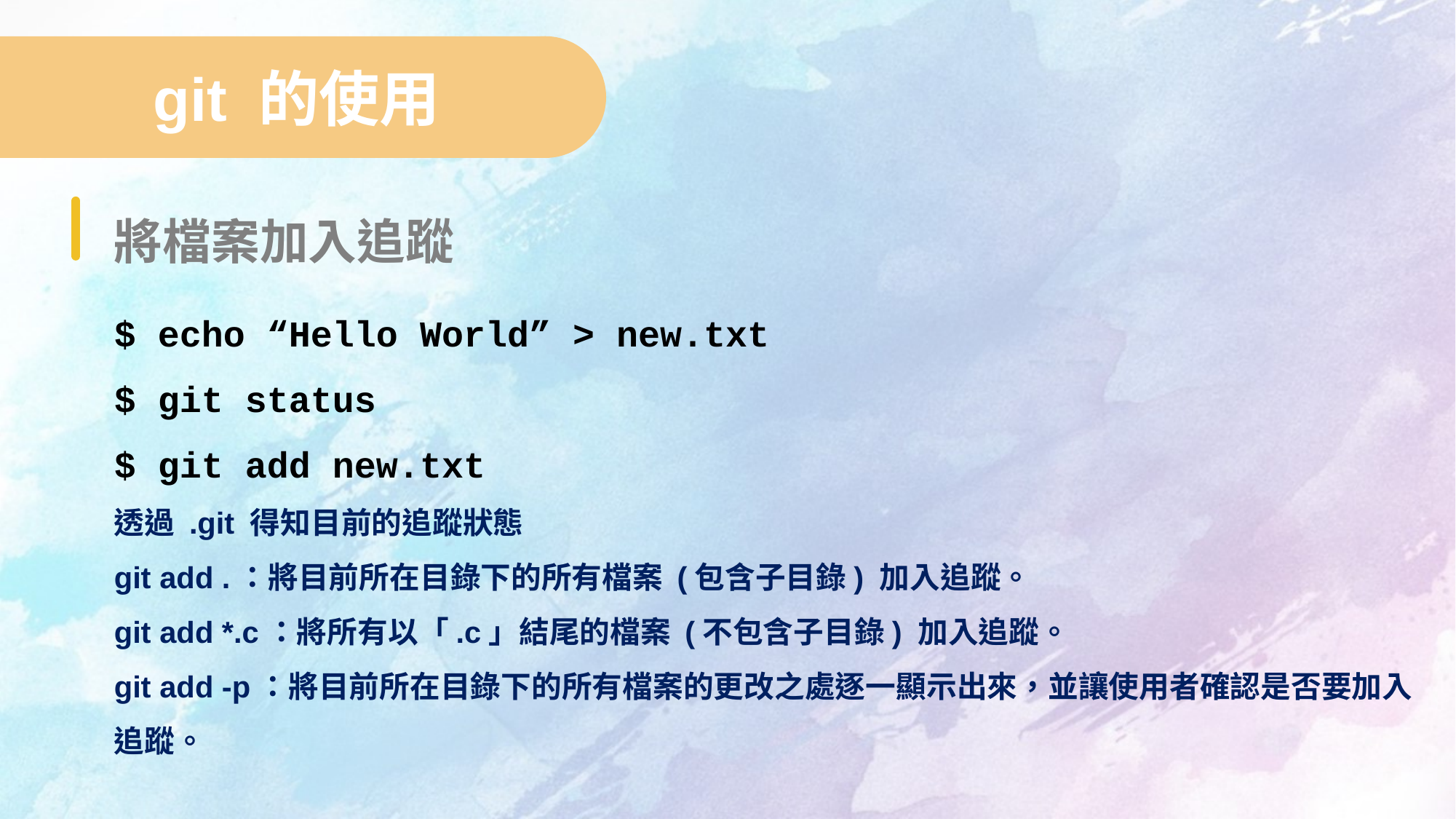

git 的使用
將檔案加入追蹤
$ echo “Hello World” > new.txt
$ git status
$ git add new.txt
透過 .git 得知目前的追蹤狀態
git add .：將目前所在目錄下的所有檔案 (包含子目錄) 加入追蹤。
git add *.c：將所有以「.c」結尾的檔案 (不包含子目錄) 加入追蹤。
git add -p：將目前所在目錄下的所有檔案的更改之處逐一顯示出來，並讓使用者確認是否要加入追蹤。